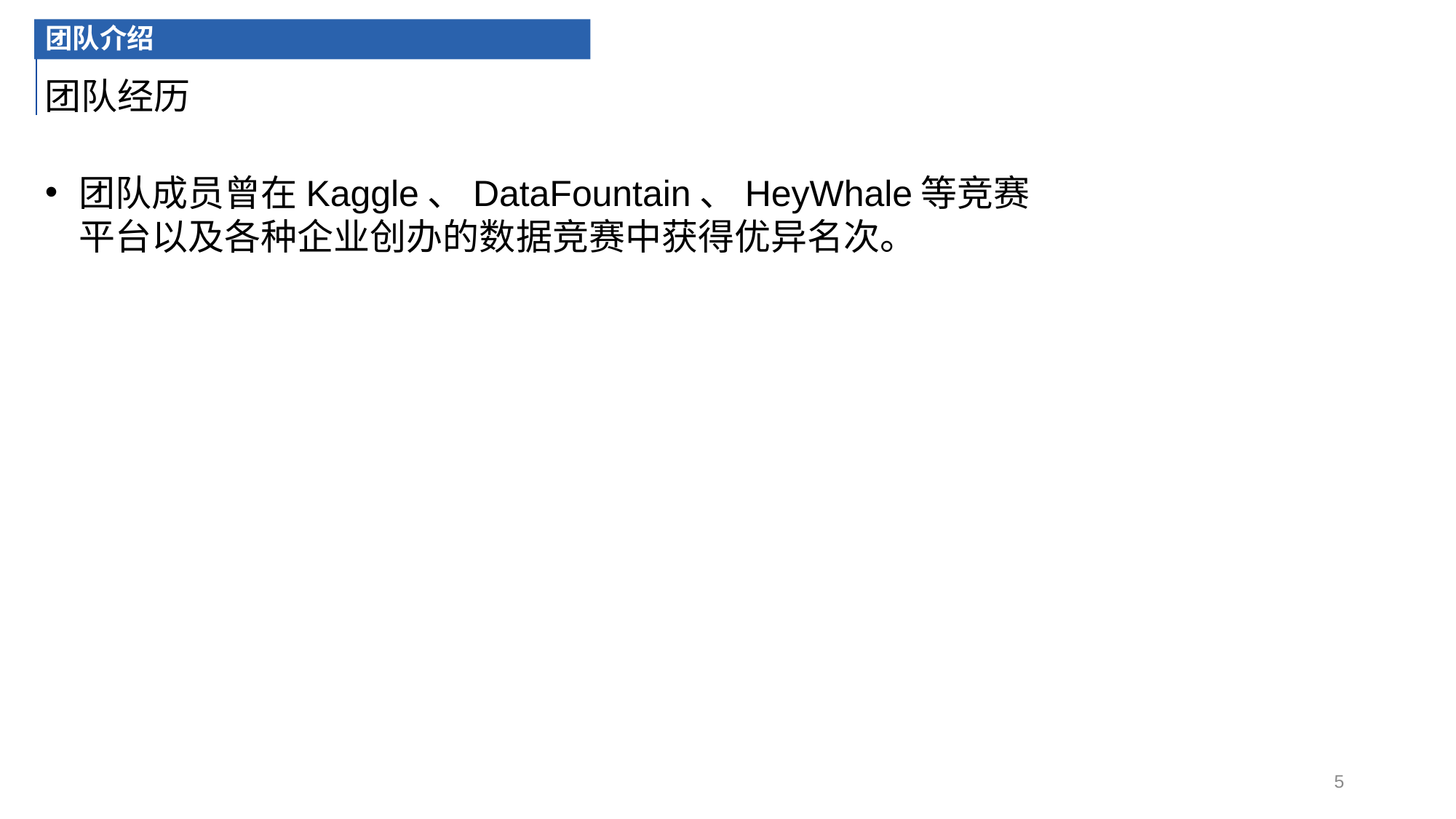

团队介绍
团队经历
团队成员曾在Kaggle、DataFountain、HeyWhale等竞赛平台以及各种企业创办的数据竞赛中获得优异名次。
5